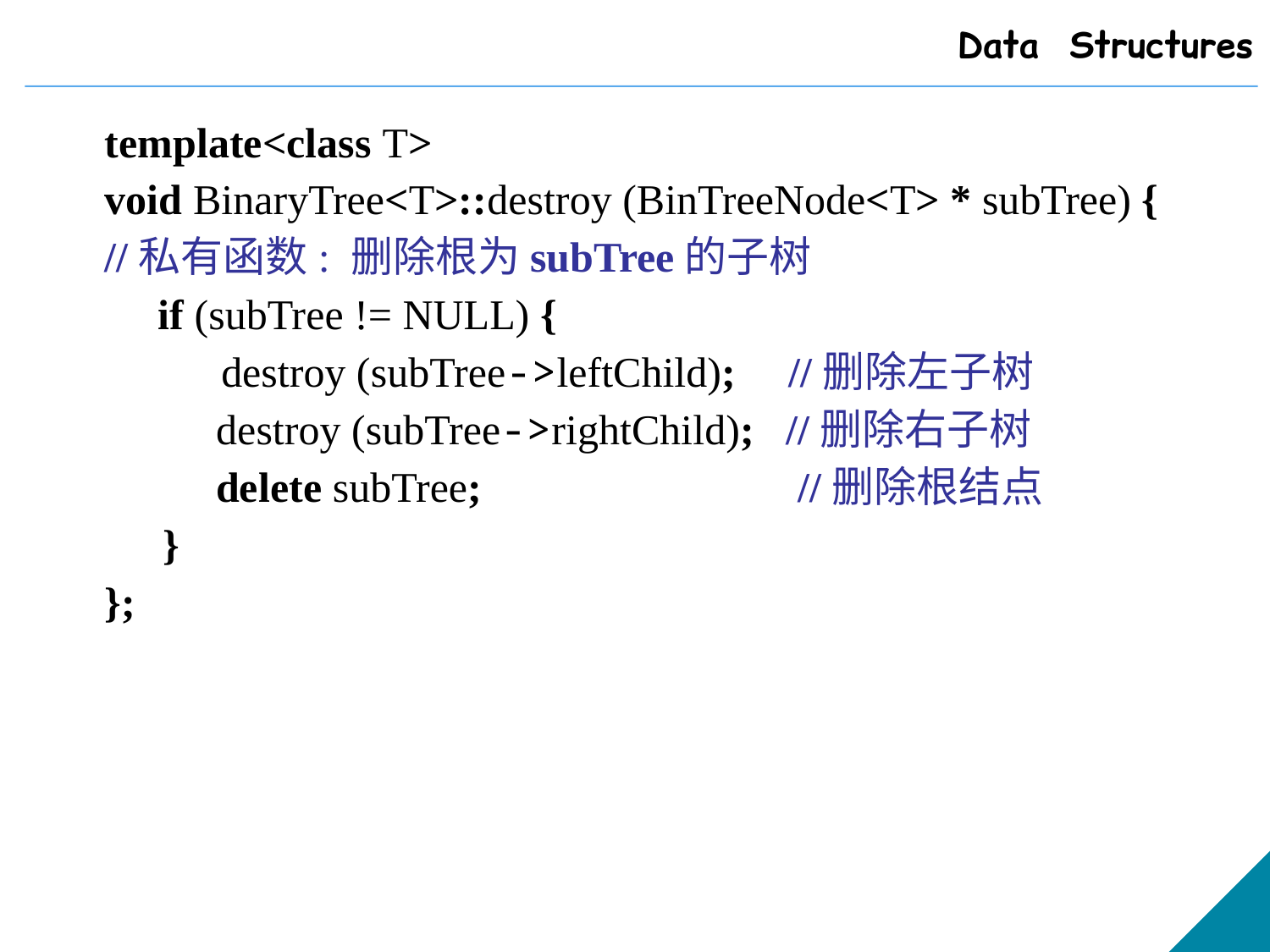

template<class T>
void BinaryTree<T>::destroy (BinTreeNode<T> * subTree) {
//私有函数: 删除根为subTree的子树
     if (subTree != NULL) {
           destroy (subTree->leftChild);     //删除左子树
 	      destroy (subTree->rightChild);   //删除右子树
 	      delete subTree; 			 //删除根结点
	 }
};